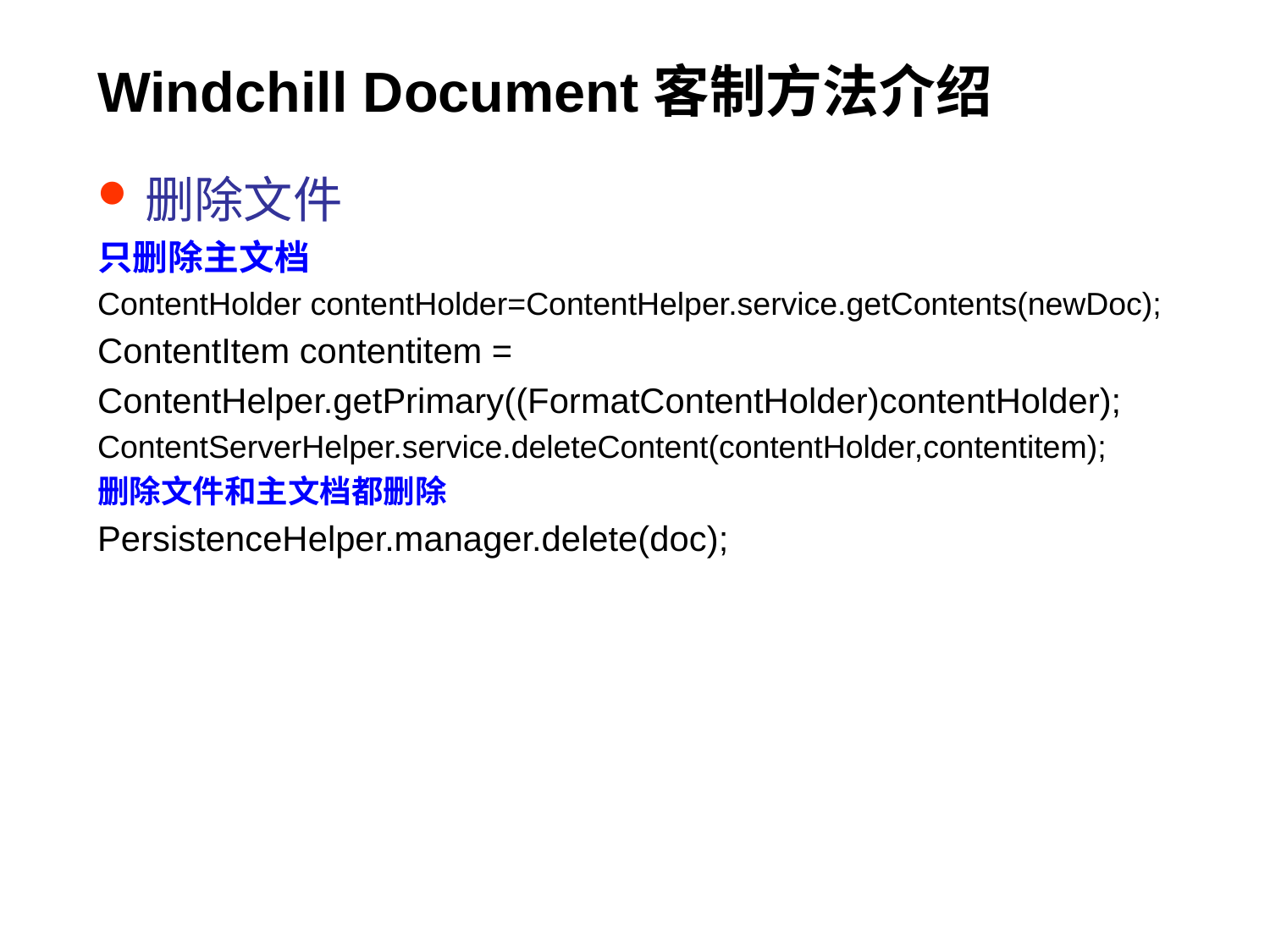

# Windchill Document客制方法介绍
删除文件
只删除主文档
ContentHolder contentHolder=ContentHelper.service.getContents(newDoc);
ContentItem contentitem =
ContentHelper.getPrimary((FormatContentHolder)contentHolder);
ContentServerHelper.service.deleteContent(contentHolder,contentitem);
删除文件和主文档都删除
PersistenceHelper.manager.delete(doc);